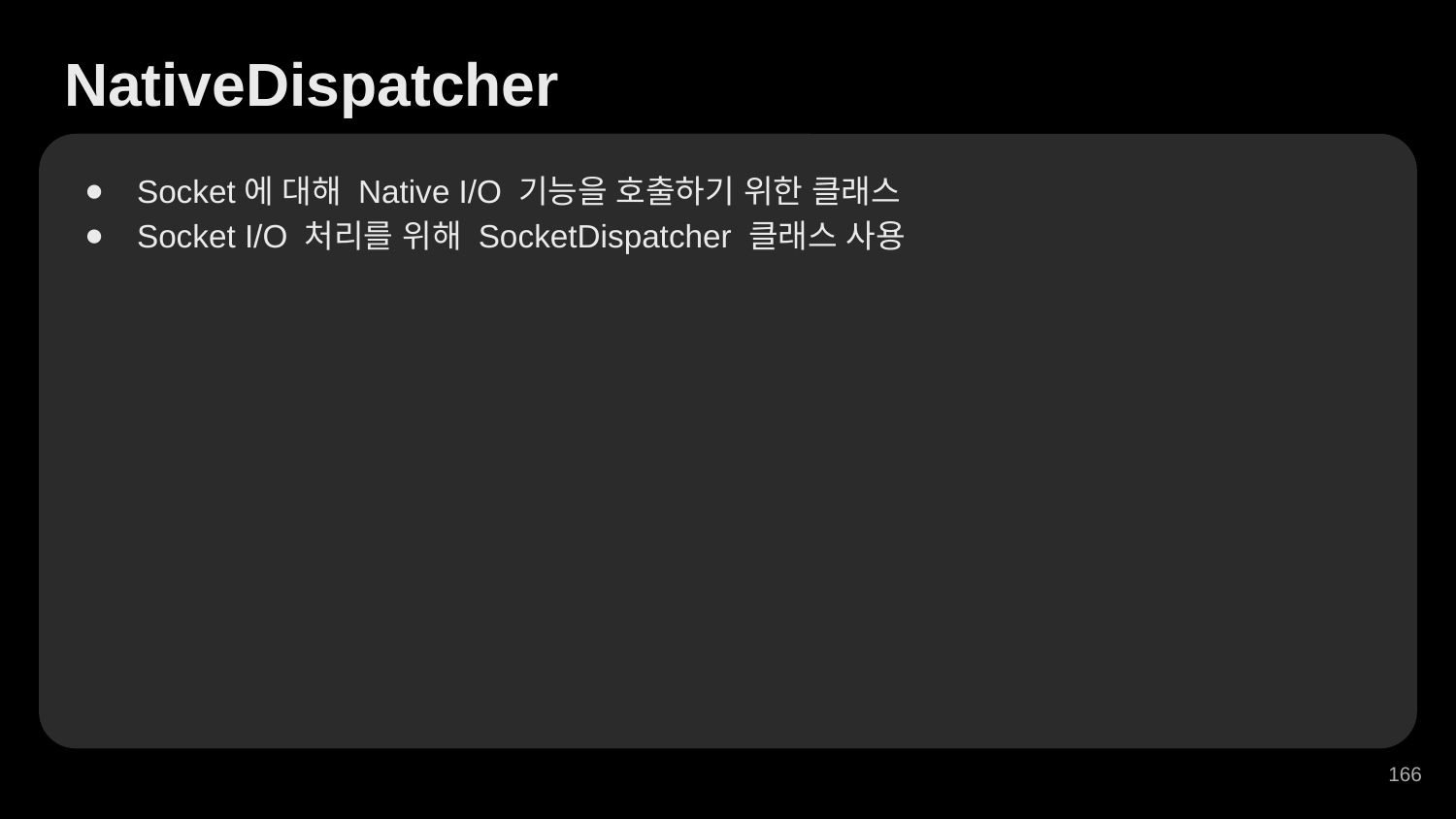

NativeDispatcher

Socket에 대해 Native I/O 기능을 호출하기 위한 클래스
Socket I/O 처리를 위해 SocketDispatcher 클래스 사용

166